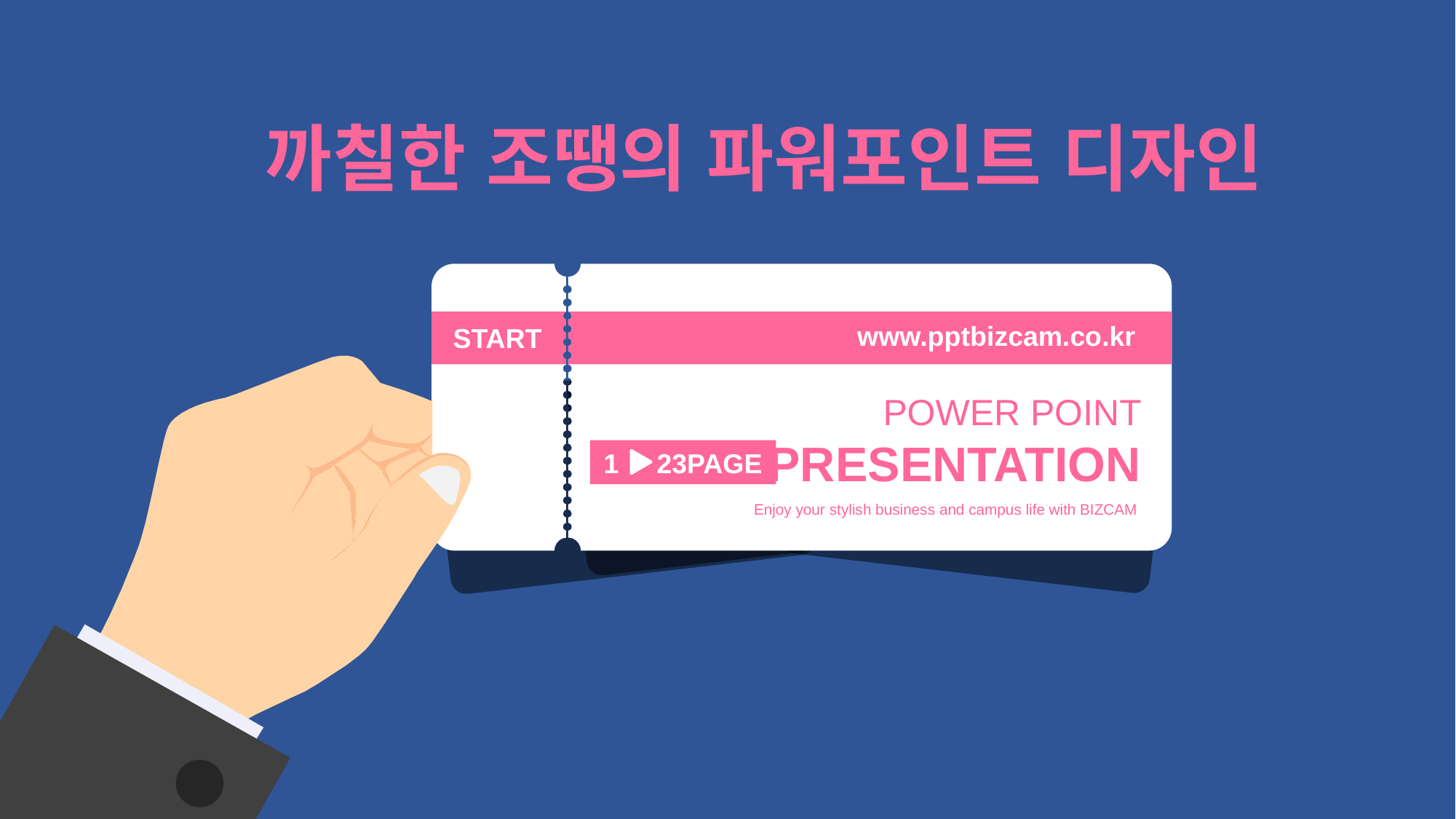

까칠한 조땡의 파워포인트 디자인

START

www.pptbizcam.co.kr

POWER POINT PRESENTATION
Enjoy your stylish business and campus life with BIZCAM
1     23PAGE